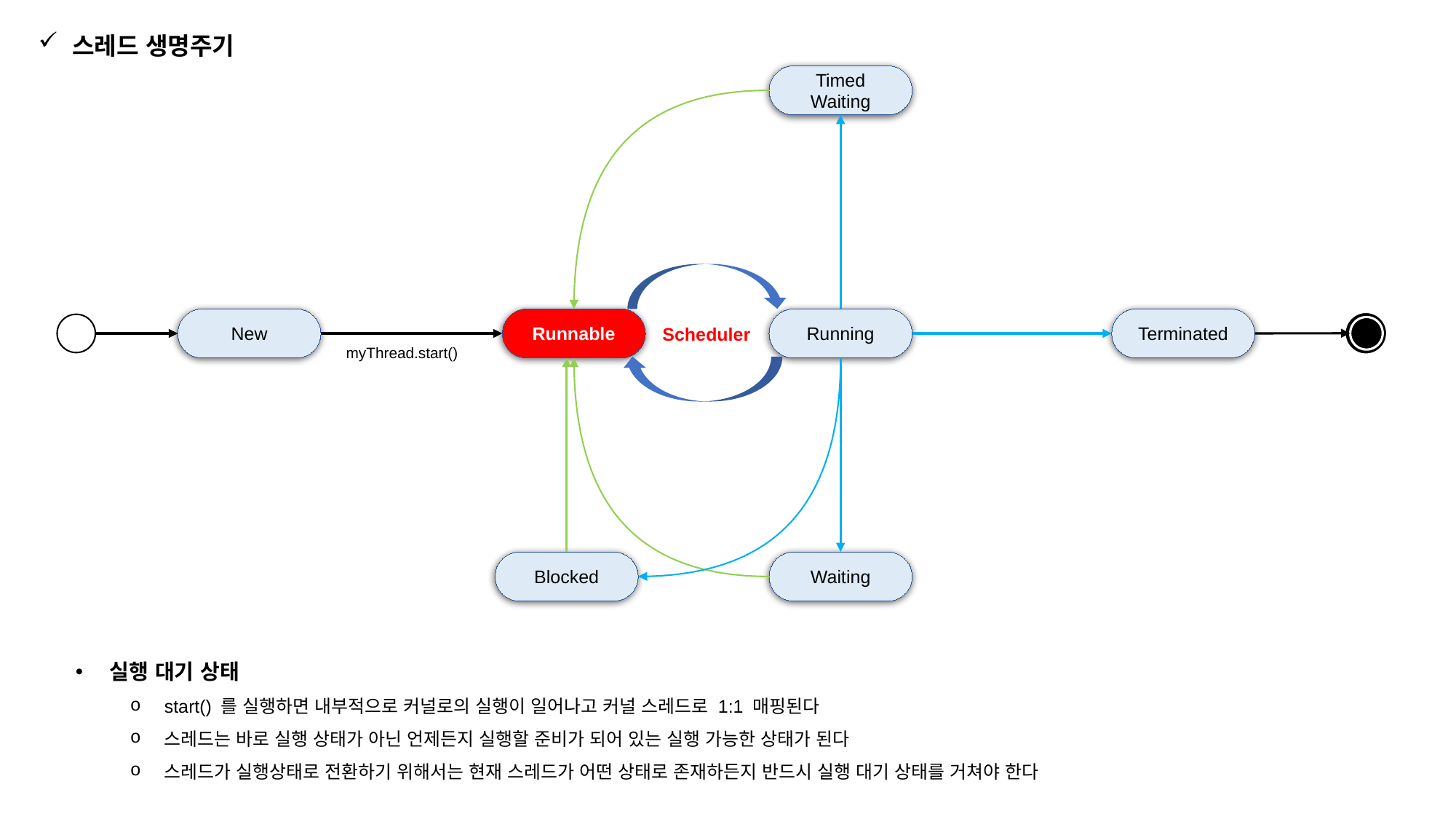

스레드 생명주기
Timed
Waiting

New
Runnable
Terminated
Running

Scheduler
myThread.start()

Blocked
Waiting
실행 대기 상태
start() 를 실행하면 내부적으로 커널로의 실행이 일어나고 커널 스레드로 1:1 매핑된다
스레드는 바로 실행 상태가 아닌 언제든지 실행할 준비가 되어 있는 실행 가능한 상태가 된다
스레드가 실행상태로 전환하기 위해서는 현재 스레드가 어떤 상태로 존재하든지 반드시 실행 대기 상태를 거쳐야 한다